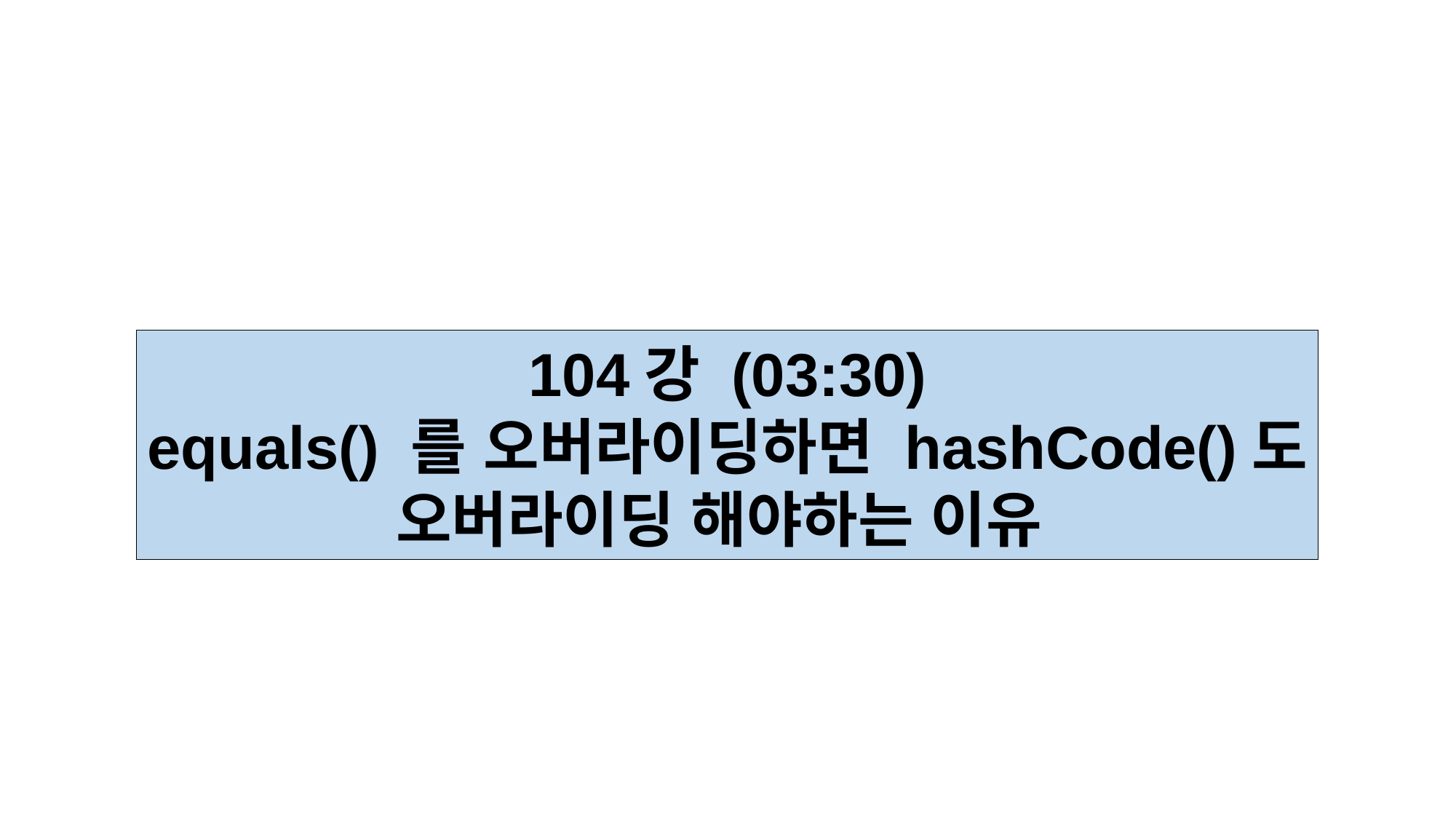

104강 (03:30)
equals() 를 오버라이딩하면 hashCode()도
오버라이딩 해야하는 이유